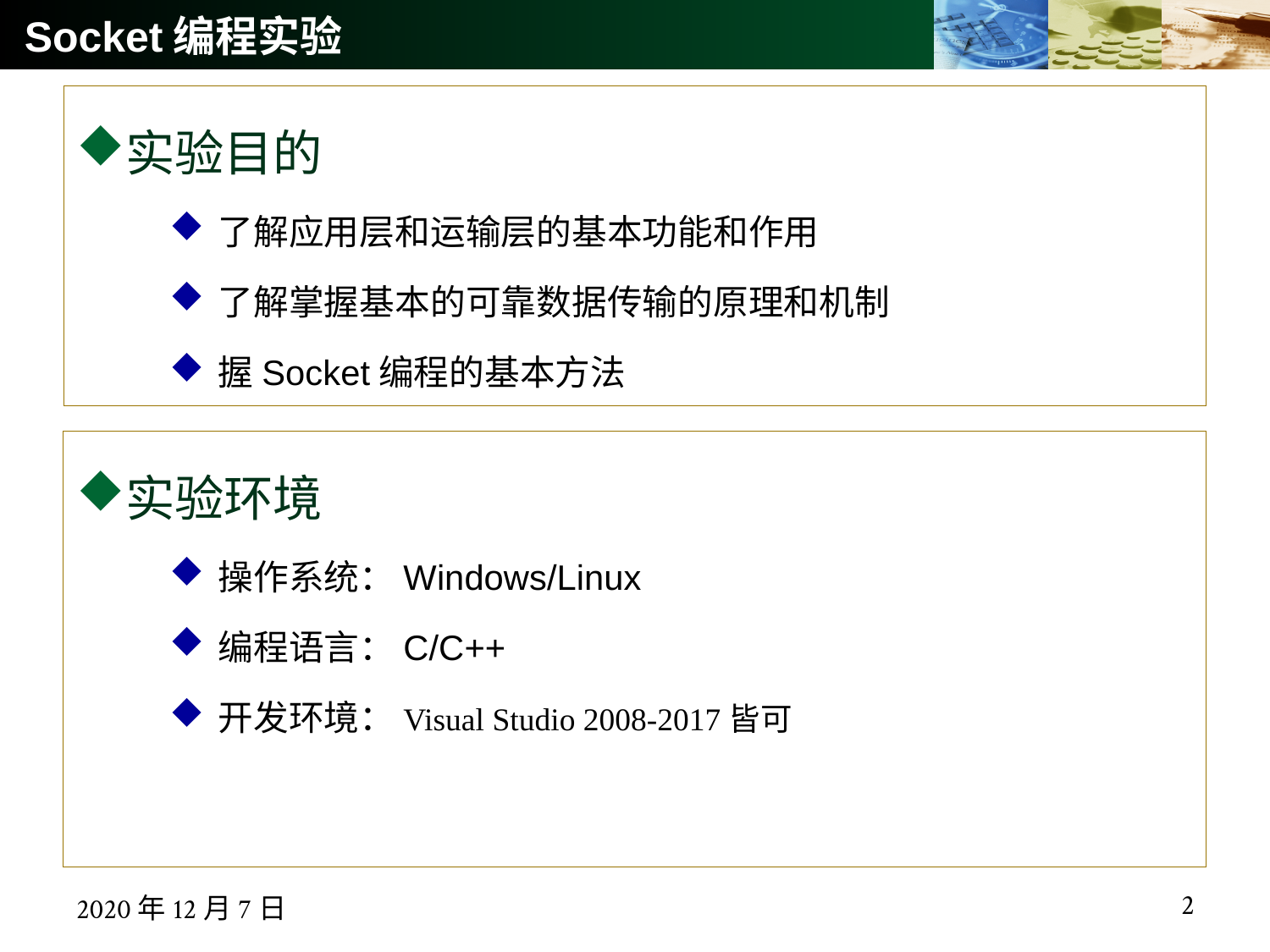

# Socket编程实验
实验目的
了解应用层和运输层的基本功能和作用
了解掌握基本的可靠数据传输的原理和机制
握Socket编程的基本方法

实验环境
操作系统：Windows/Linux
编程语言：C/C++
开发环境：Visual Studio 2008-2017皆可
2
2020年12月7日